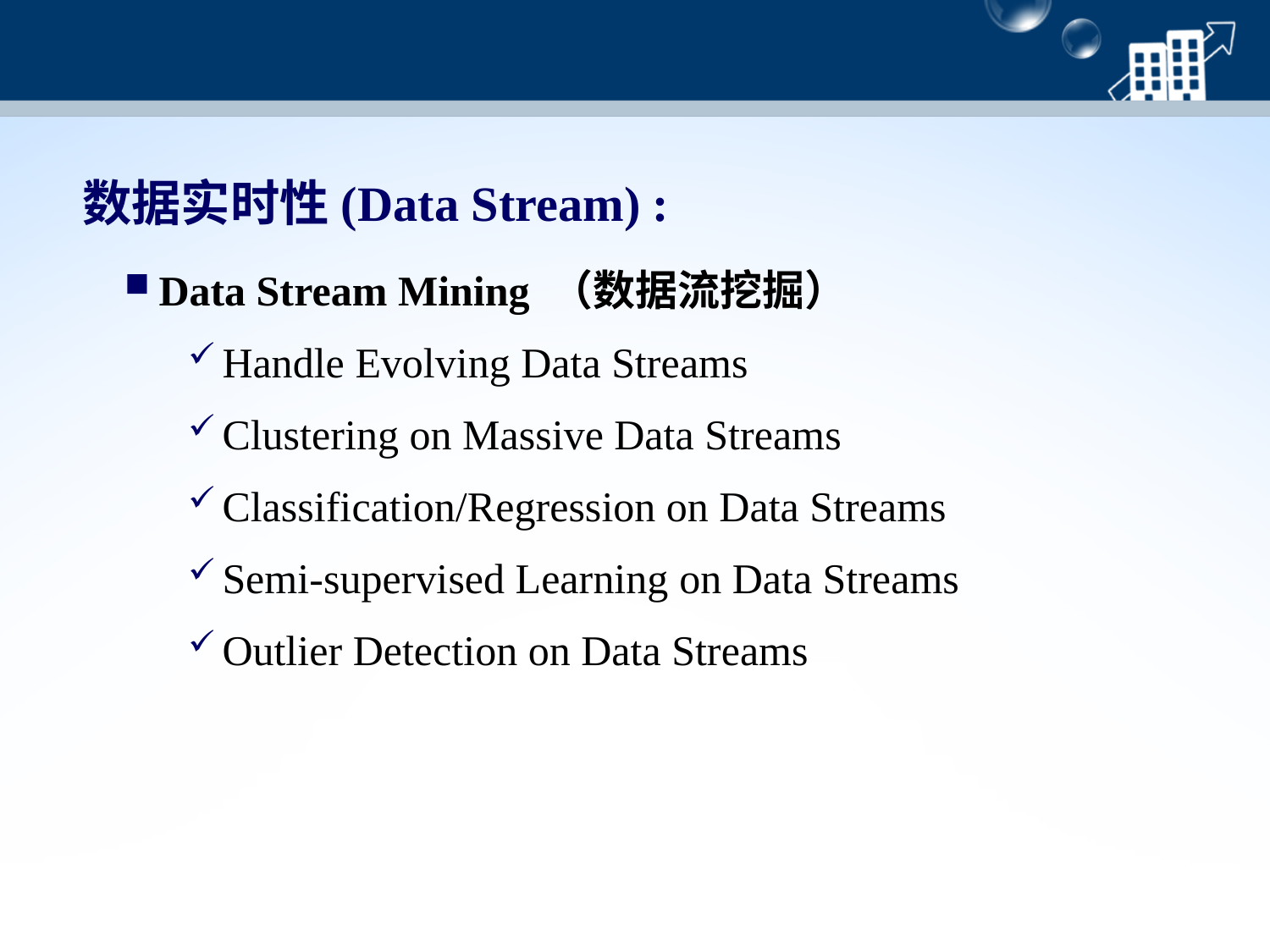

数据实时性(Data Stream) :
Data Stream Mining （数据流挖掘）
Handle Evolving Data Streams
Clustering on Massive Data Streams
Classification/Regression on Data Streams
Semi-supervised Learning on Data Streams
Outlier Detection on Data Streams